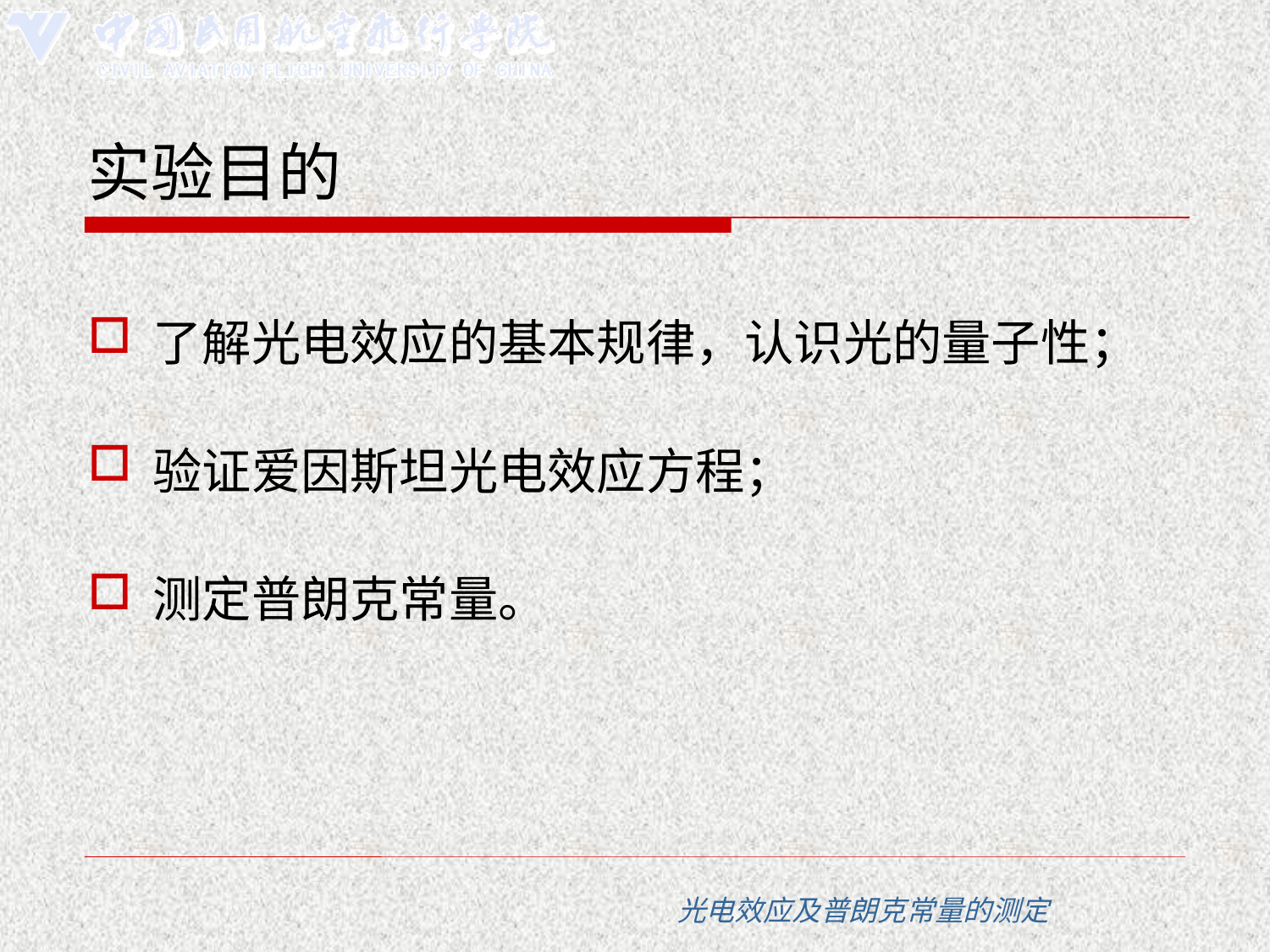

实验目的
了解光电效应的基本规律，认识光的量子性；
验证爱因斯坦光电效应方程；
测定普朗克常量。